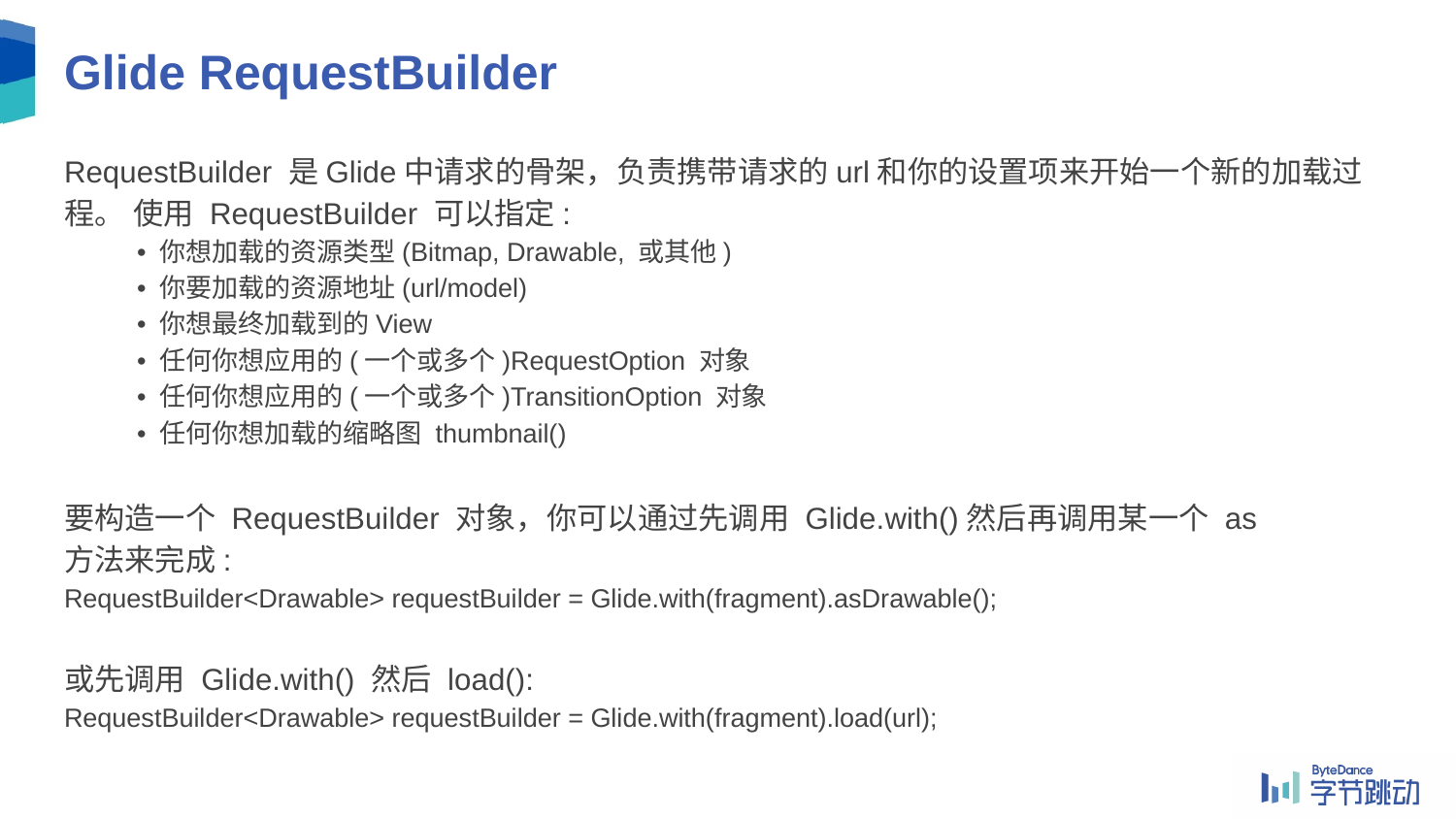

# Glide RequestBuilder
RequestBuilder 是Glide中请求的骨架，负责携带请求的url和你的设置项来开始一个新的加载过程。 使用 RequestBuilder 可以指定:
• 你想加载的资源类型(Bitmap, Drawable, 或其他)
• 你要加载的资源地址(url/model)
• 你想最终加载到的View
• 任何你想应用的(一个或多个)RequestOption 对象
• 任何你想应用的(一个或多个)TransitionOption 对象
• 任何你想加载的缩略图 thumbnail()

要构造一个 RequestBuilder 对象，你可以通过先调用 Glide.with()然后再调用某一个 as 方法来完成:
RequestBuilder<Drawable> requestBuilder = Glide.with(fragment).asDrawable();

或先调用 Glide.with() 然后 load():
RequestBuilder<Drawable> requestBuilder = Glide.with(fragment).load(url);